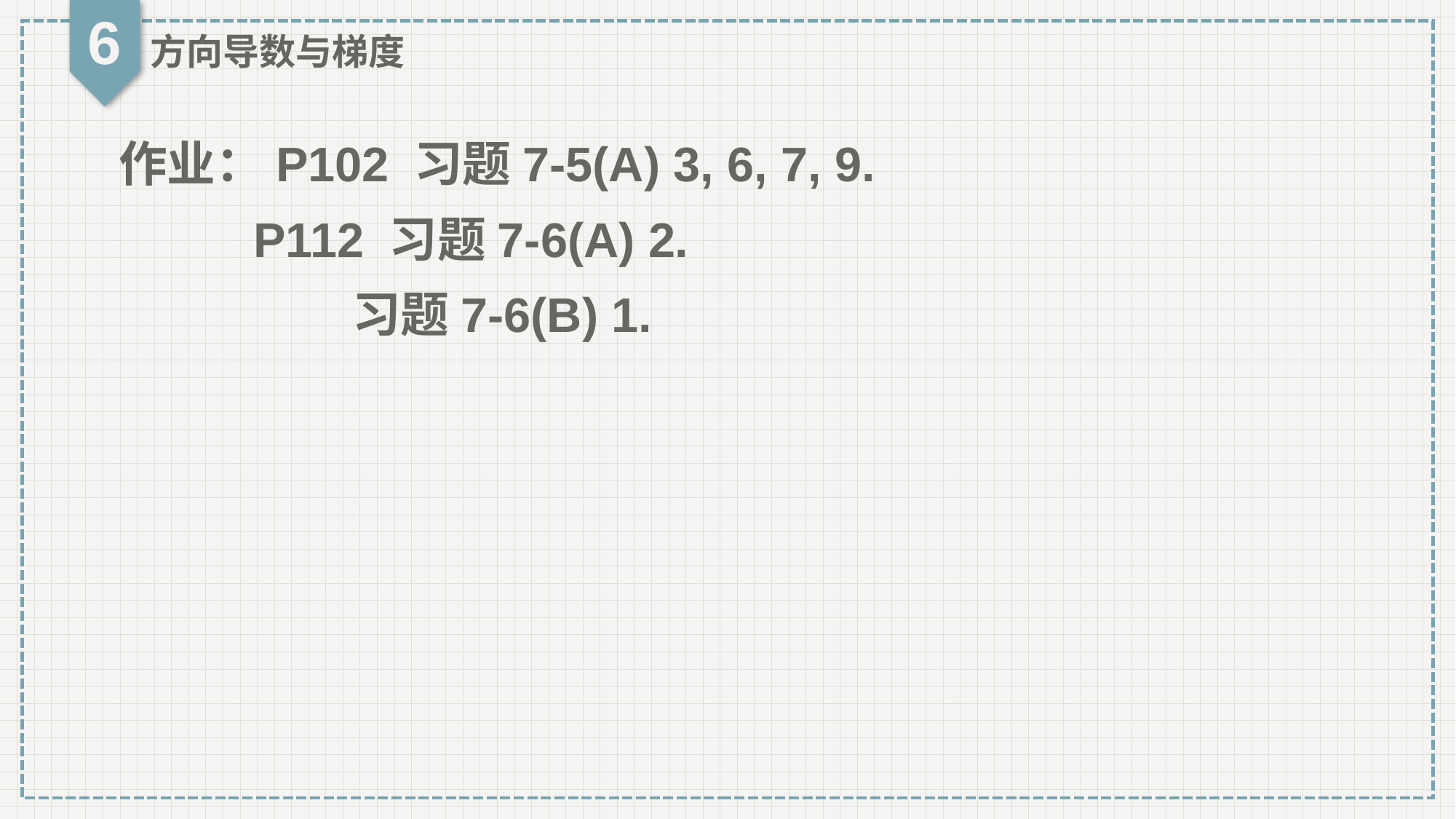

6
方向导数与梯度
作业：P102 习题7-5(A) 3, 6, 7, 9.
          P112 习题7-6(A) 2.
                    习题7-6(B) 1.